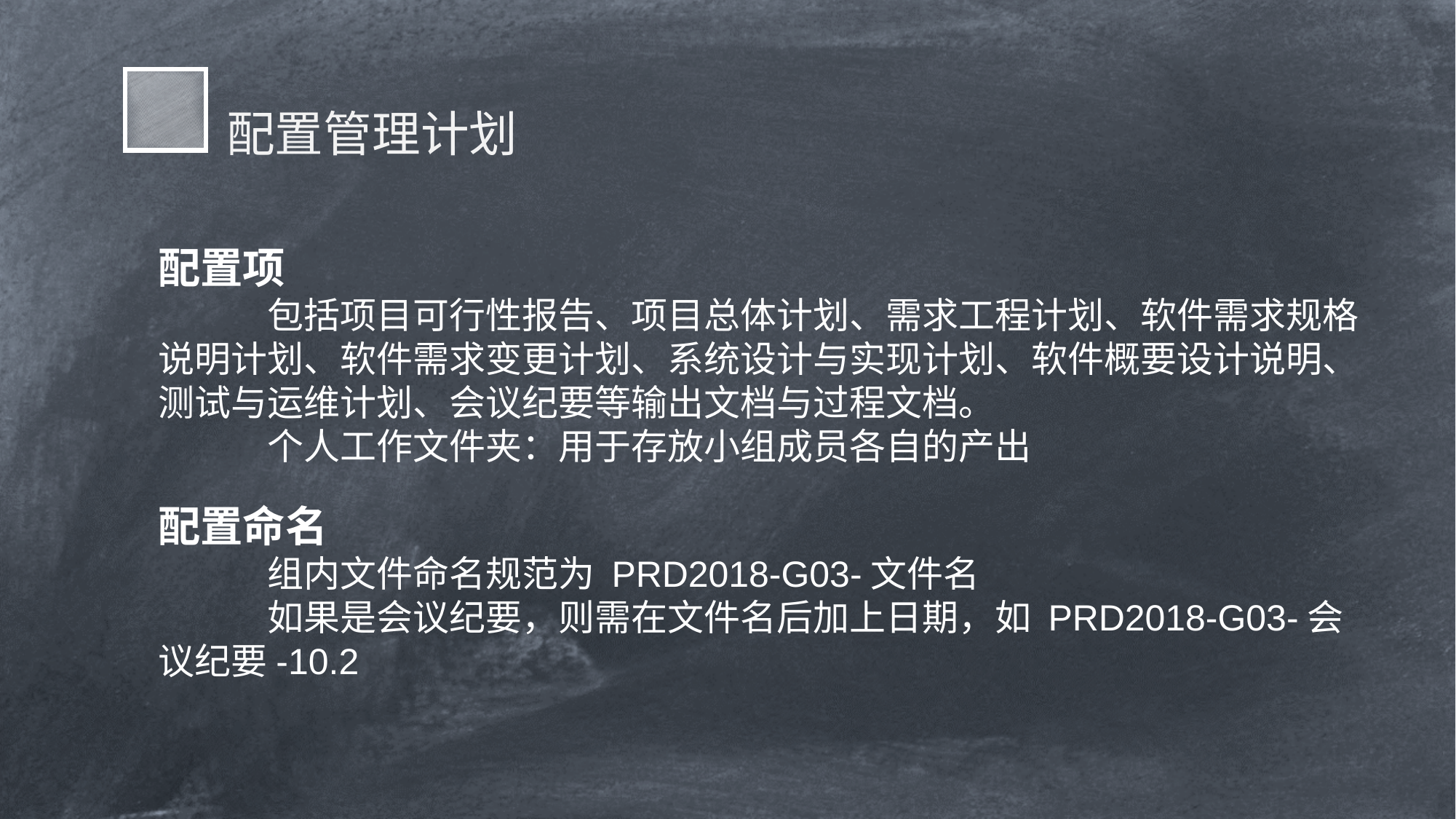

配置管理计划

配置项
	包括项目可行性报告、项目总体计划、需求工程计划、软件需求规格说明计划、软件需求变更计划、系统设计与实现计划、软件概要设计说明、测试与运维计划、会议纪要等输出文档与过程文档。
	个人工作文件夹：用于存放小组成员各自的产出

配置命名
	组内文件命名规范为 PRD2018-G03-文件名
	如果是会议纪要，则需在文件名后加上日期，如 PRD2018-G03-会议纪要-10.2